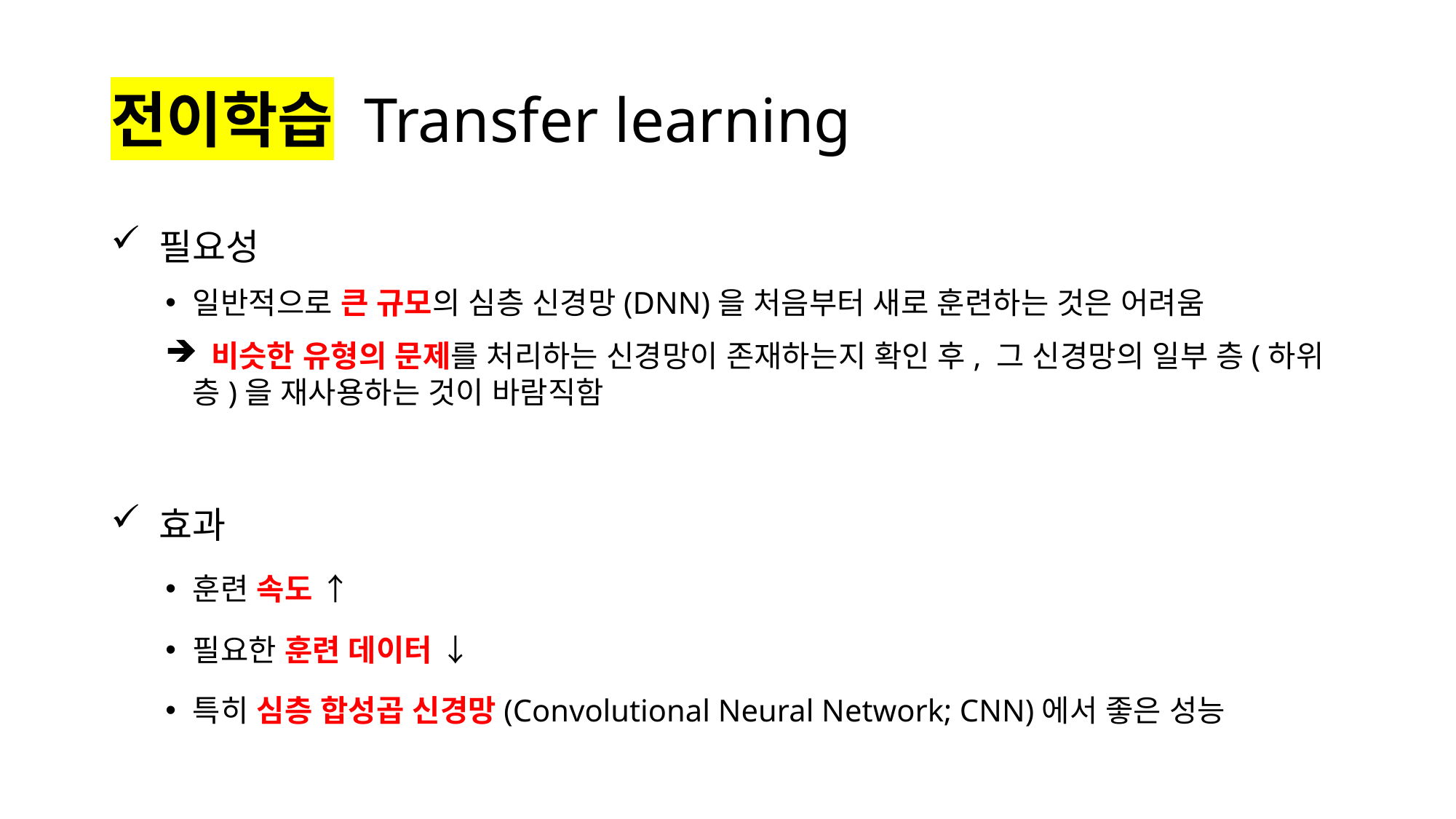

# 전이학습 Transfer learning
 필요성
일반적으로 큰 규모의 심층 신경망(DNN)을 처음부터 새로 훈련하는 것은 어려움
 비슷한 유형의 문제를 처리하는 신경망이 존재하는지 확인 후, 그 신경망의 일부 층(하위 층)을 재사용하는 것이 바람직함

 효과
훈련 속도 ↑
필요한 훈련 데이터 ↓
특히 심층 합성곱 신경망(Convolutional Neural Network; CNN)에서 좋은 성능